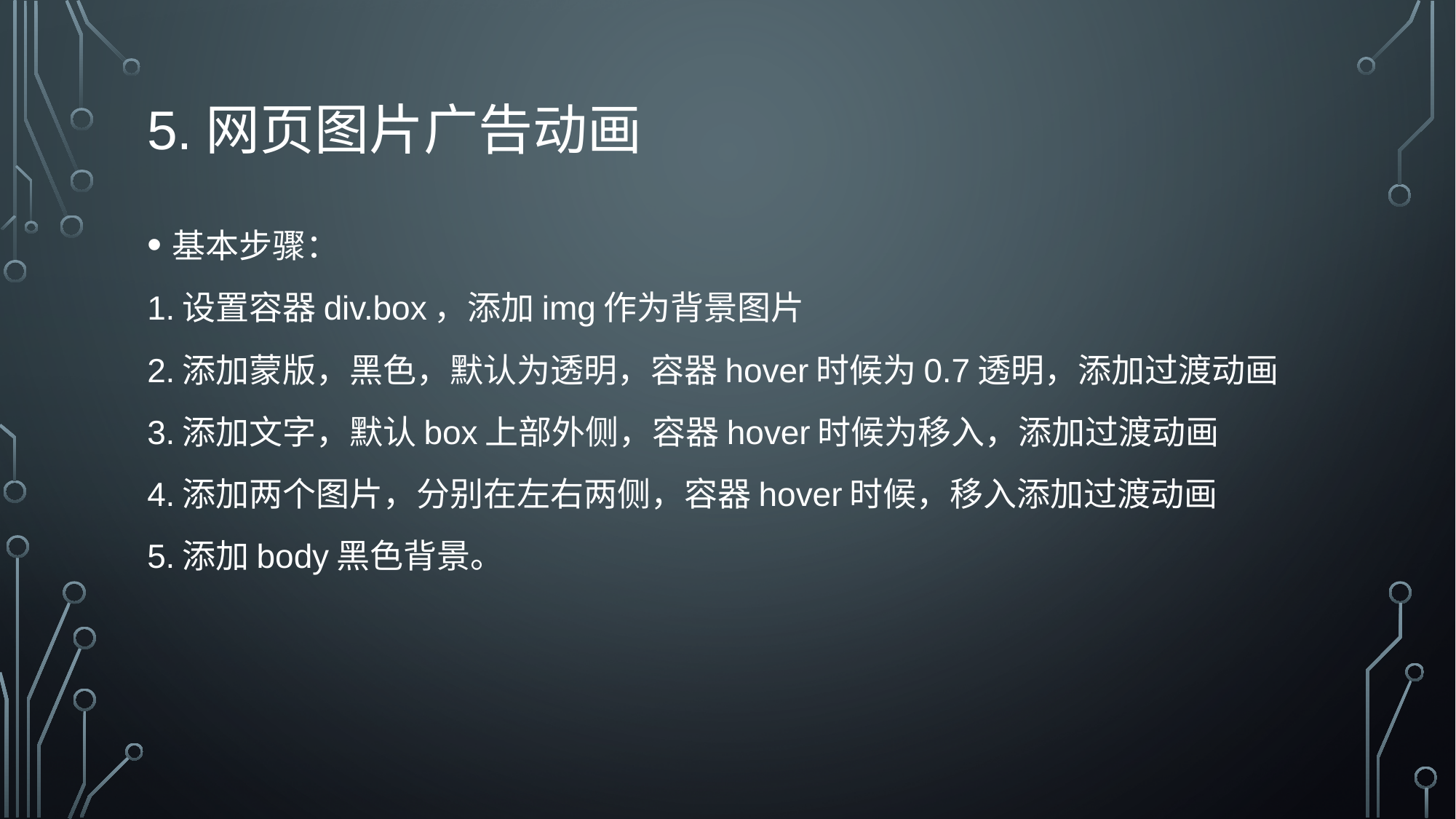

# 5.网页图片广告动画
基本步骤：
1.设置容器div.box，添加img作为背景图片
2.添加蒙版，黑色，默认为透明，容器hover时候为0.7透明，添加过渡动画
3.添加文字，默认box上部外侧，容器hover时候为移入，添加过渡动画
4.添加两个图片，分别在左右两侧，容器hover时候，移入添加过渡动画
5.添加body黑色背景。